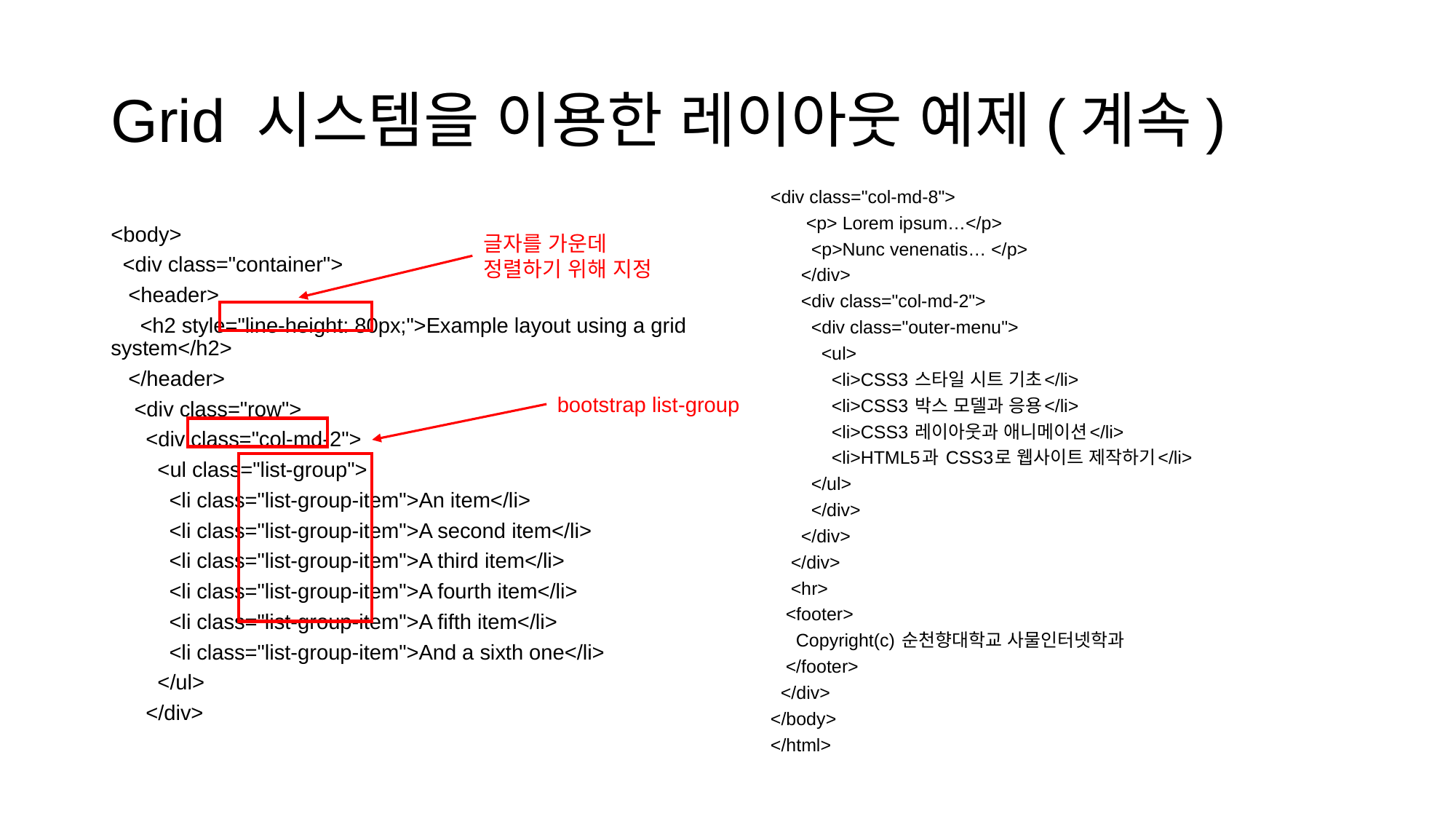

# Grid 시스템을 이용한 레이아웃 예제(계속)
<div class="col-md-8">
       <p> Lorem ipsum…</p>
        <p>Nunc venenatis… </p>
      </div>
      <div class="col-md-2">
        <div class="outer-menu">
          <ul>
            <li>CSS3 스타일 시트 기초</li>
            <li>CSS3 박스 모델과 응용</li>
            <li>CSS3 레이아웃과 애니메이션</li>
            <li>HTML5과 CSS3로 웹사이트 제작하기</li>
        </ul>
        </div>
      </div>
    </div>
    <hr>
   <footer>
     Copyright(c) 순천향대학교 사물인터넷학과
   </footer>
  </div>
</body>
</html>
<body>
  <div class="container">
   <header>
     <h2 style="line-height: 80px;">Example layout using a grid system</h2>
   </header>
    <div class="row">
      <div class="col-md-2">
        <ul class="list-group">
          <li class="list-group-item">An item</li>
          <li class="list-group-item">A second item</li>
          <li class="list-group-item">A third item</li>
          <li class="list-group-item">A fourth item</li>
          <li class="list-group-item">A fifth item</li>
          <li class="list-group-item">And a sixth one</li>
        </ul>
      </div>

글자를 가운데 정렬하기 위해 지정

bootstrap list-group